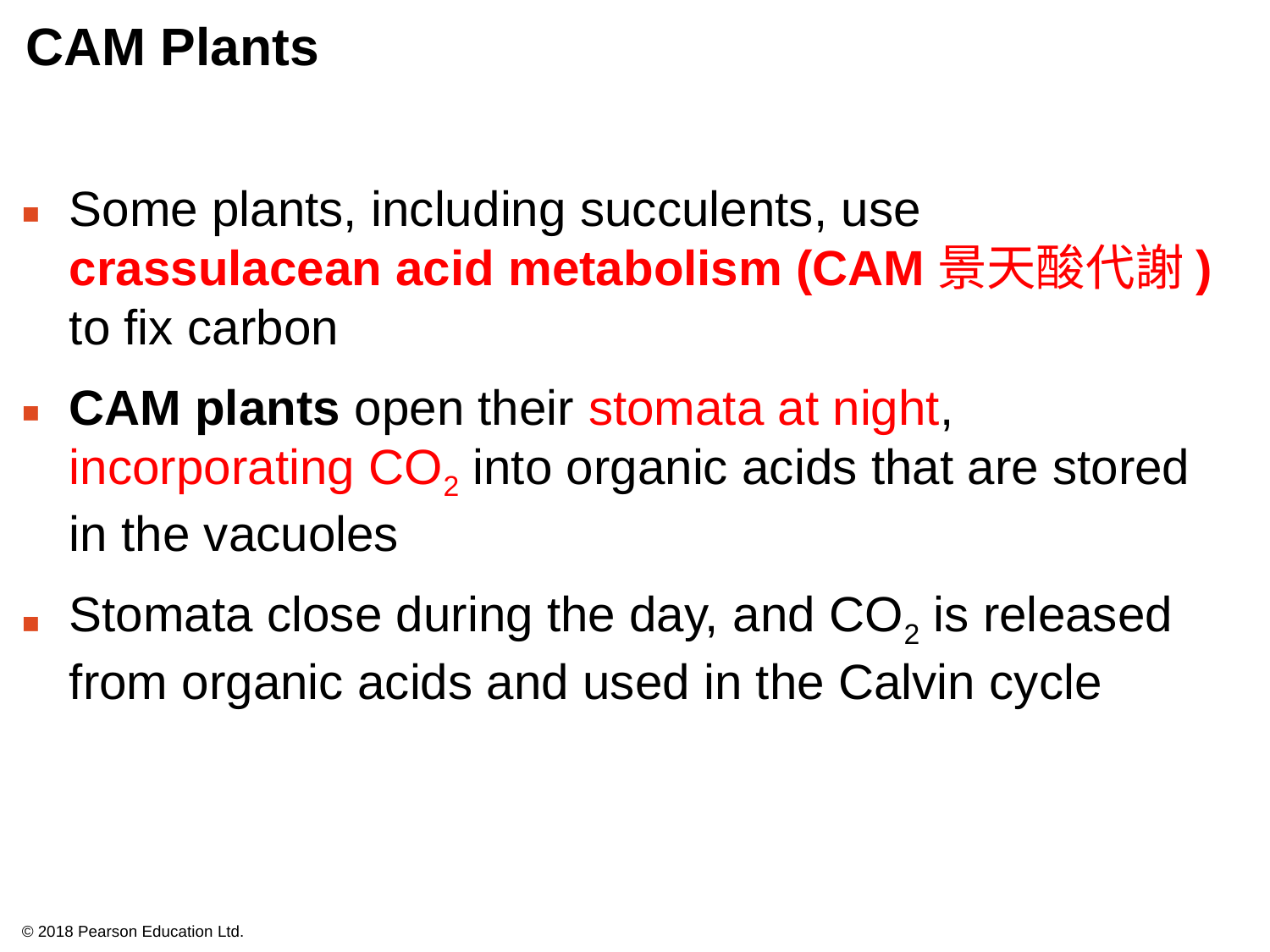

# CAM Plants
Some plants, including succulents, use crassulacean acid metabolism (CAM景天酸代謝) to fix carbon
CAM plants open their stomata at night, incorporating CO2 into organic acids that are stored in the vacuoles
Stomata close during the day, and CO2 is released from organic acids and used in the Calvin cycle
© 2018 Pearson Education Ltd.